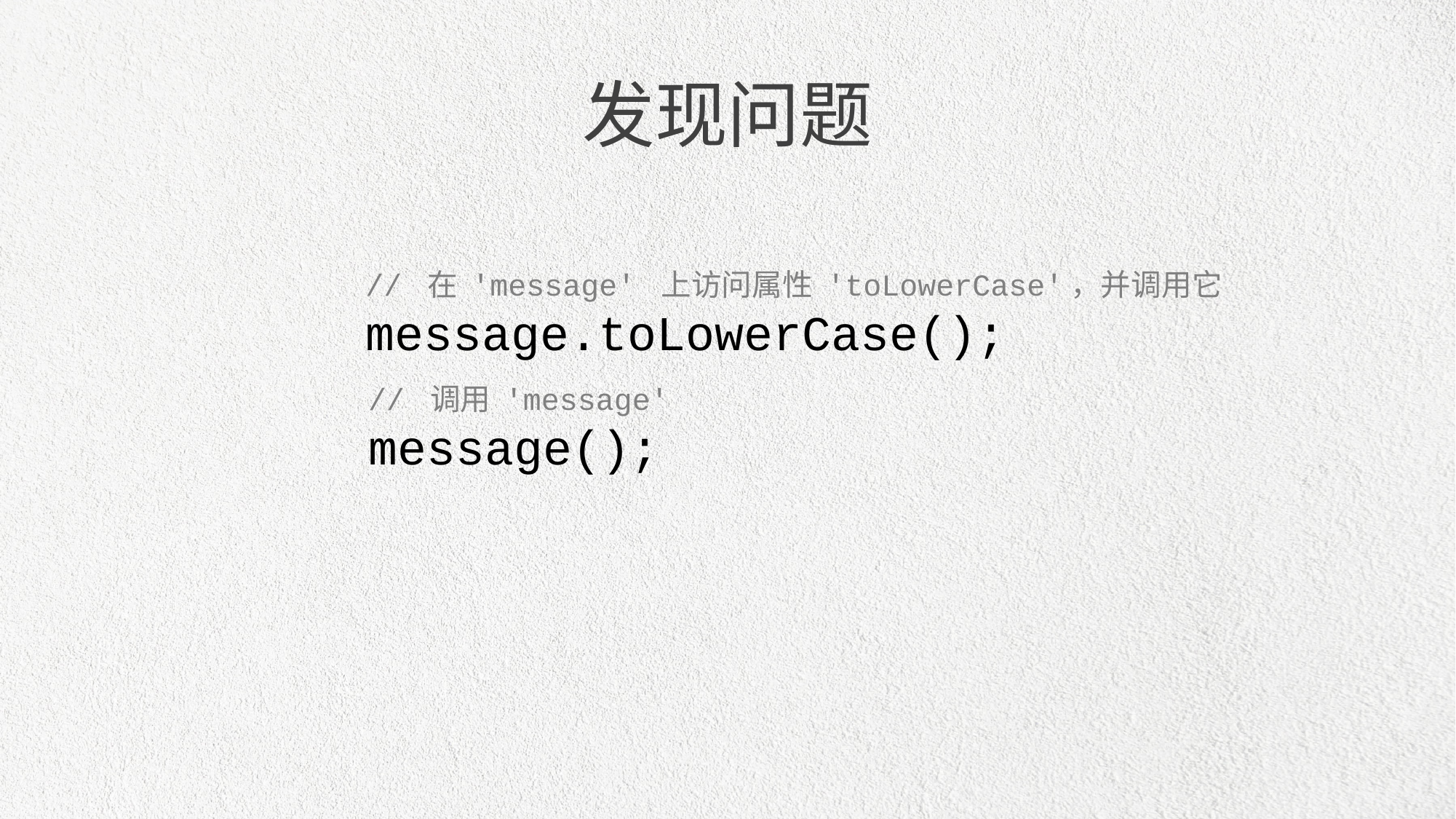

发现问题
// 在 'message' 上访问属性 'toLowerCase'，并调用它
message.toLowerCase();
// 调用 'message'
message();